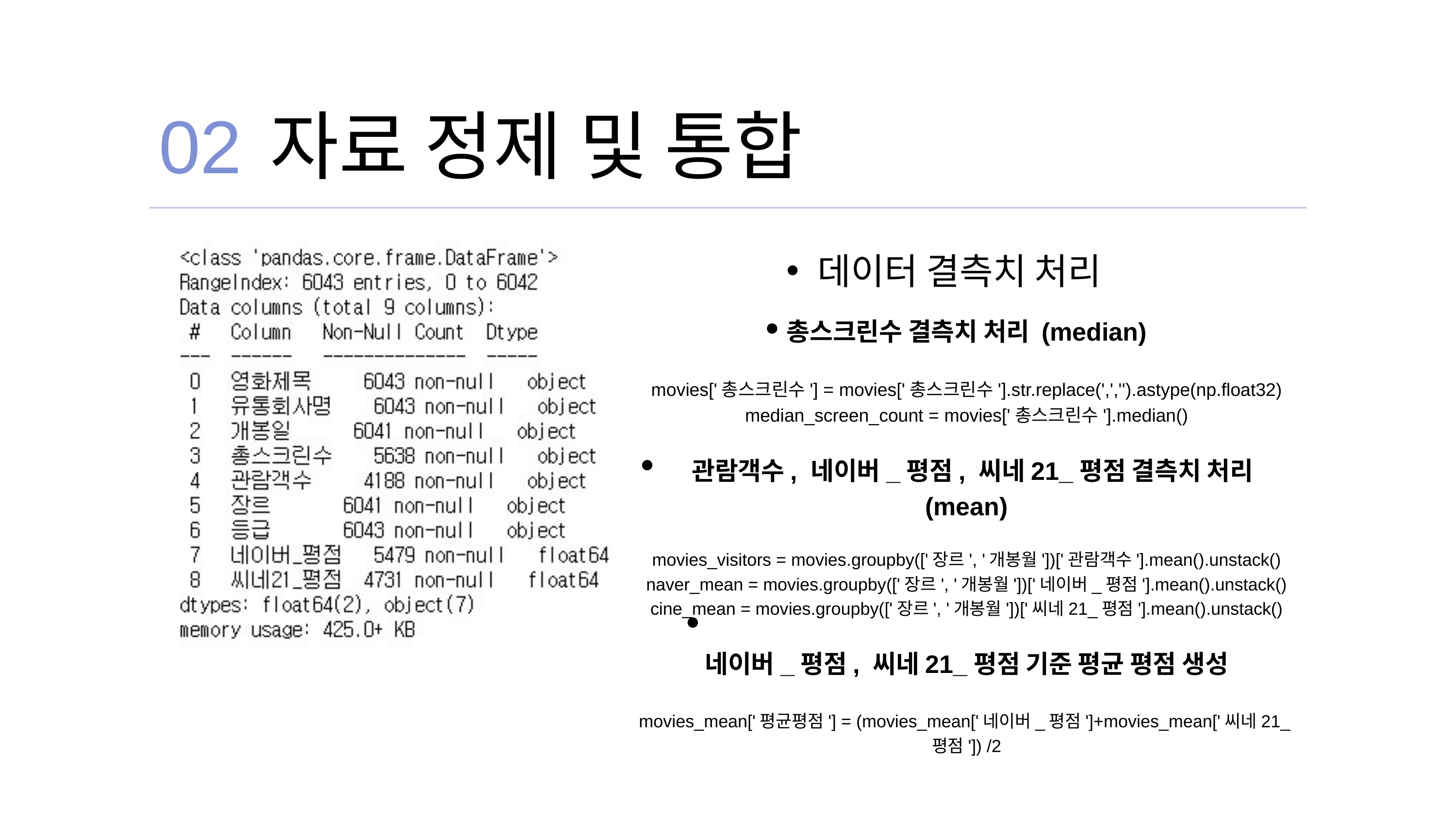

02
자료 정제 및 통합

데이터 결측치 처리

총스크린수 결측치 처리 (median)

movies['총스크린수'] = movies['총스크린수'].str.replace(',','').astype(np.float32)
median_screen_count = movies['총스크린수'].median()

 관람객수, 네이버_평점, 씨네21_평점 결측치 처리 (mean)

movies_visitors = movies.groupby(['장르', '개봉월'])['관람객수'].mean().unstack()
naver_mean = movies.groupby(['장르', '개봉월'])['네이버_평점'].mean().unstack()
cine_mean = movies.groupby(['장르', '개봉월'])['씨네21_평점'].mean().unstack()

네이버_평점, 씨네21_평점 기준 평균 평점 생성

movies_mean['평균평점'] = (movies_mean['네이버_평점']+movies_mean['씨네21_평점']) /2